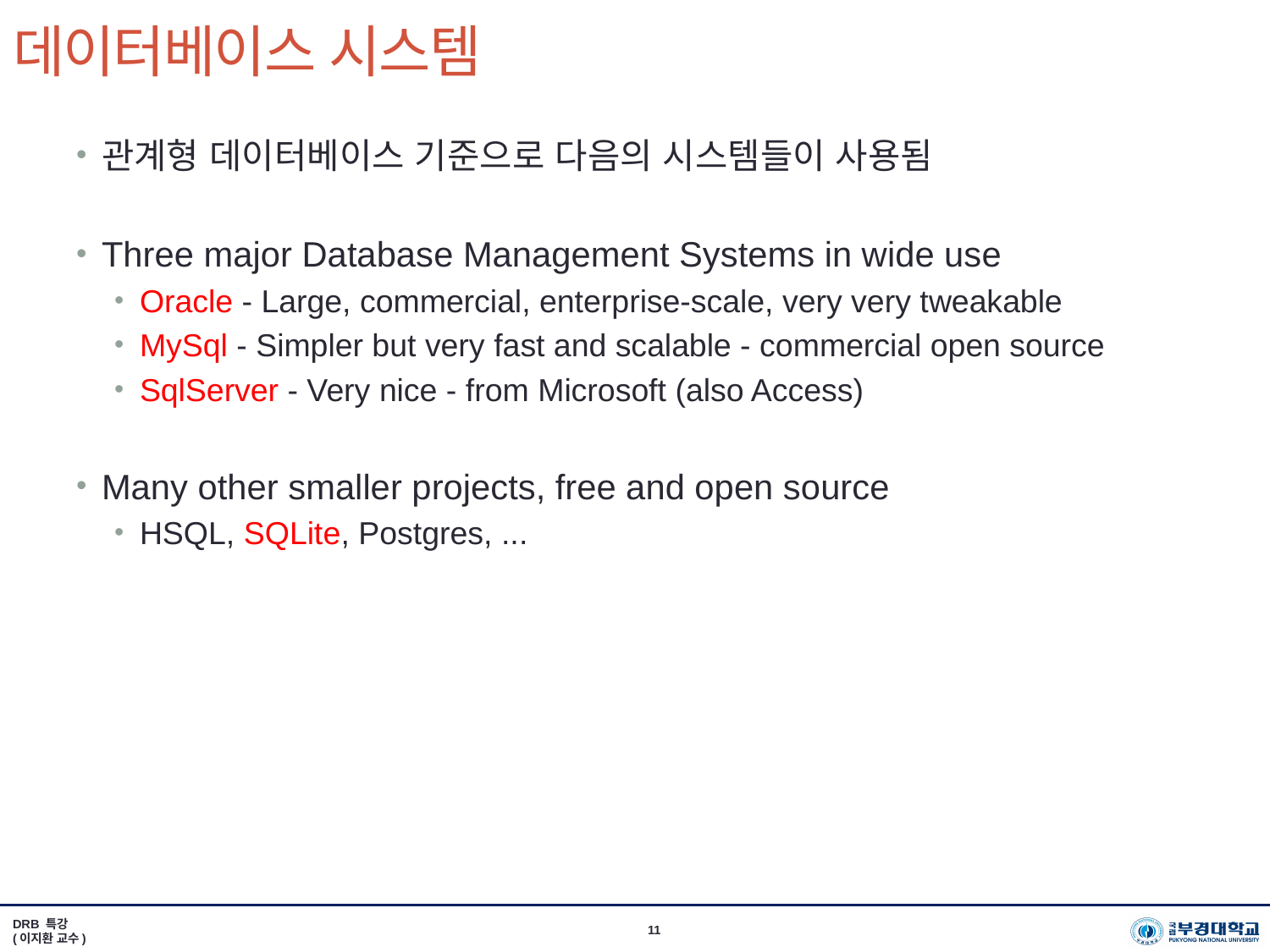

# 데이터베이스 시스템
관계형 데이터베이스 기준으로 다음의 시스템들이 사용됨

Three major Database Management Systems in wide use
Oracle - Large, commercial, enterprise-scale, very very tweakable
MySql - Simpler but very fast and scalable - commercial open source
SqlServer - Very nice - from Microsoft (also Access)

Many other smaller projects, free and open source
HSQL, SQLite, Postgres, ...

DRB 특강
(이지환 교수)